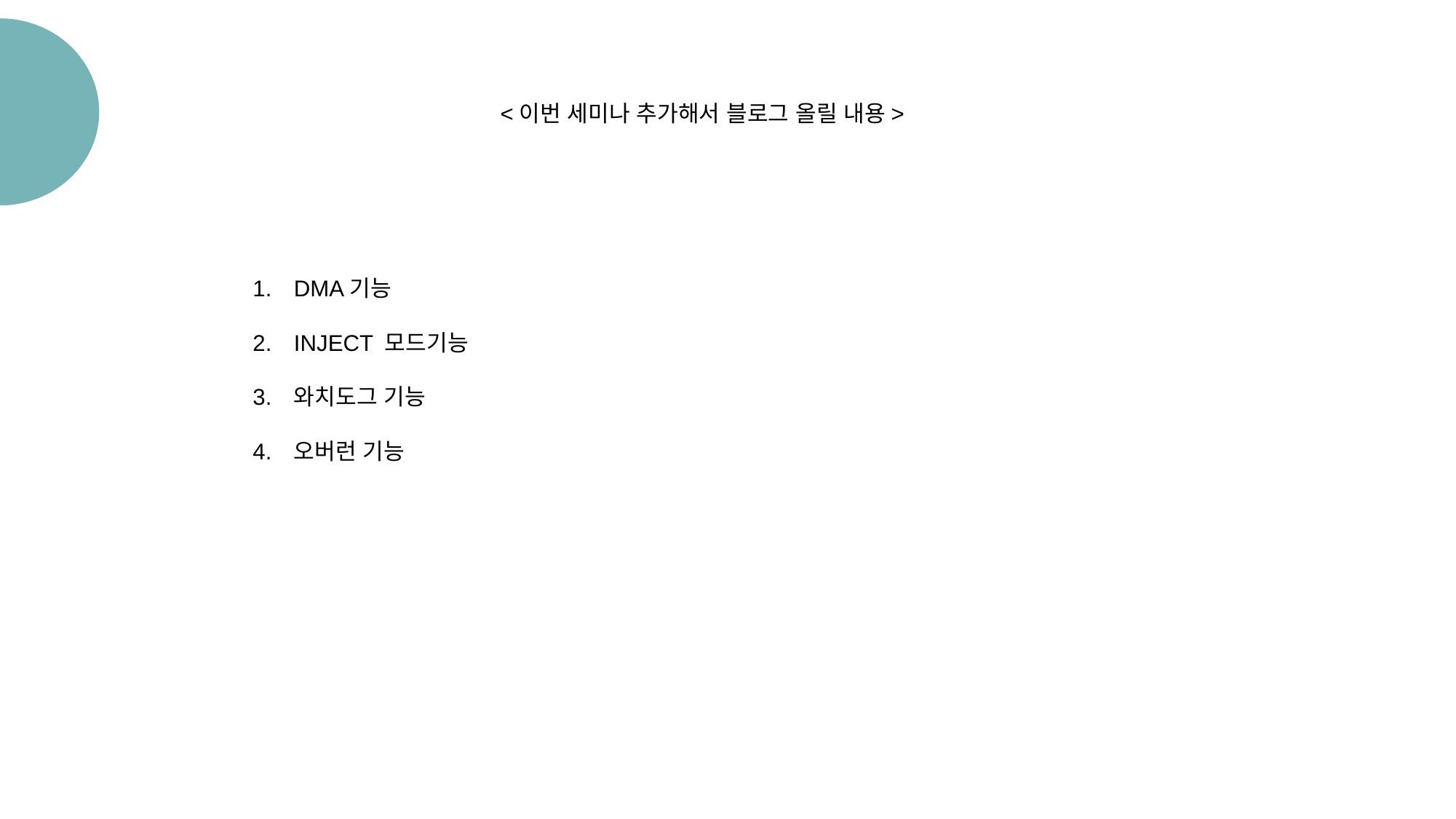

<이번 세미나 추가해서 블로그 올릴 내용>
DMA기능

INJECT 모드기능

와치도그 기능

오버런 기능